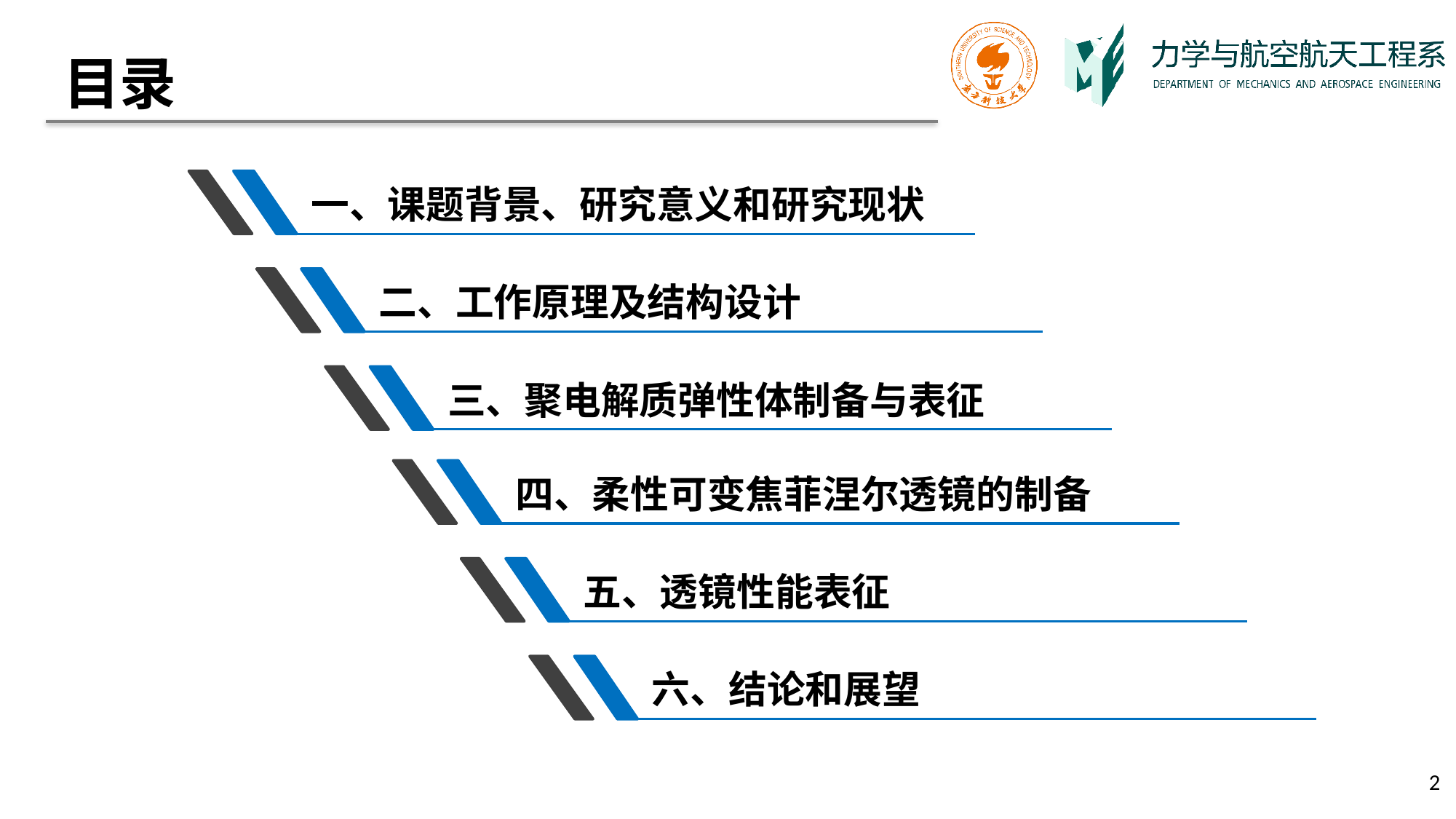

目录
一、课题背景、研究意义和研究现状

二、工作原理及结构设计

三、聚电解质弹性体制备与表征

四、柔性可变焦菲涅尔透镜的制备

五、透镜性能表征

六、结论和展望

2